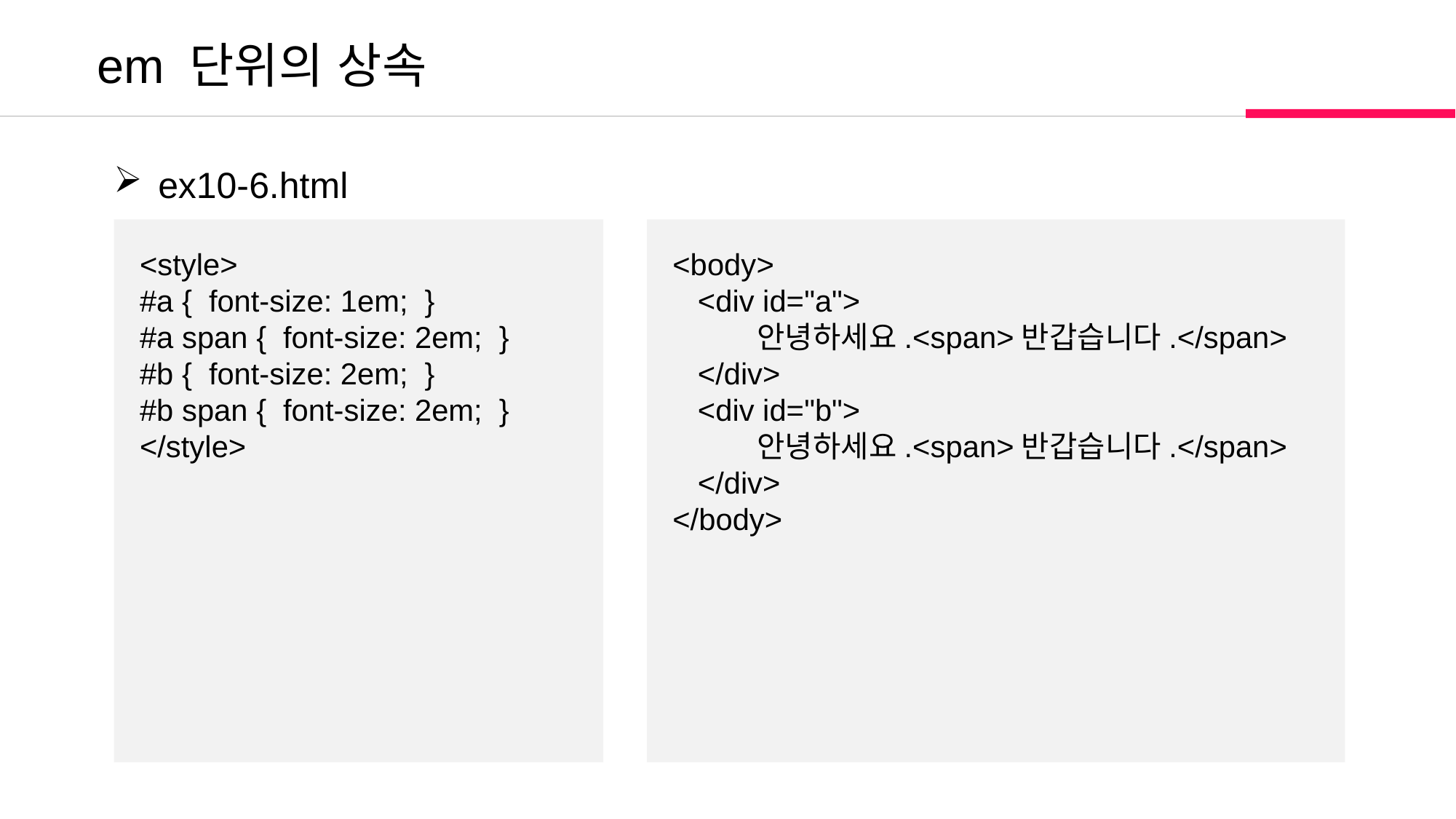

em 단위의 상속

 ex10-6.html
<style>
#a {  font-size: 1em;  }
#a span {  font-size: 2em;  }
#b {  font-size: 2em;  }
#b span {  font-size: 2em;  }
</style>
<body>
   <div id="a">
         안녕하세요.<span>반갑습니다.</span>
   </div>
   <div id="b">
         안녕하세요.<span>반갑습니다.</span>
   </div>
</body>